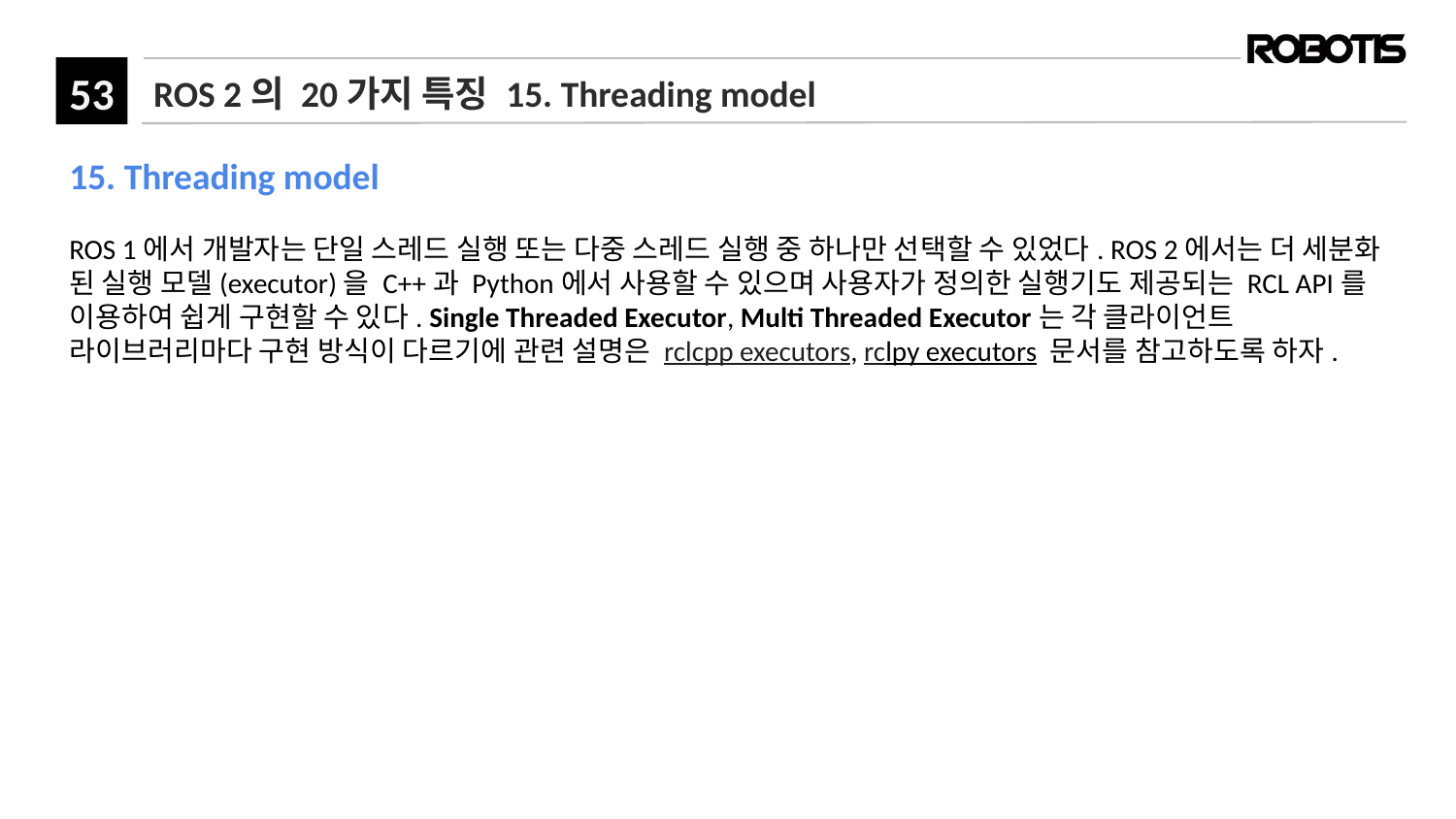

# ROS 2의 20가지 특징 15. Threading model
15. Threading model

ROS 1에서 개발자는 단일 스레드 실행 또는 다중 스레드 실행 중 하나만 선택할 수 있었다. ROS 2에서는 더 세분화 된 실행 모델(executor)을 C++과 Python에서 사용할 수 있으며 사용자가 정의한 실행기도 제공되는 RCL API를 이용하여 쉽게 구현할 수 있다. Single Threaded Executor, Multi Threaded Executor는 각 클라이언트 라이브러리마다 구현 방식이 다르기에 관련 설명은 rclcpp executors, rclpy executors 문서를 참고하도록 하자.